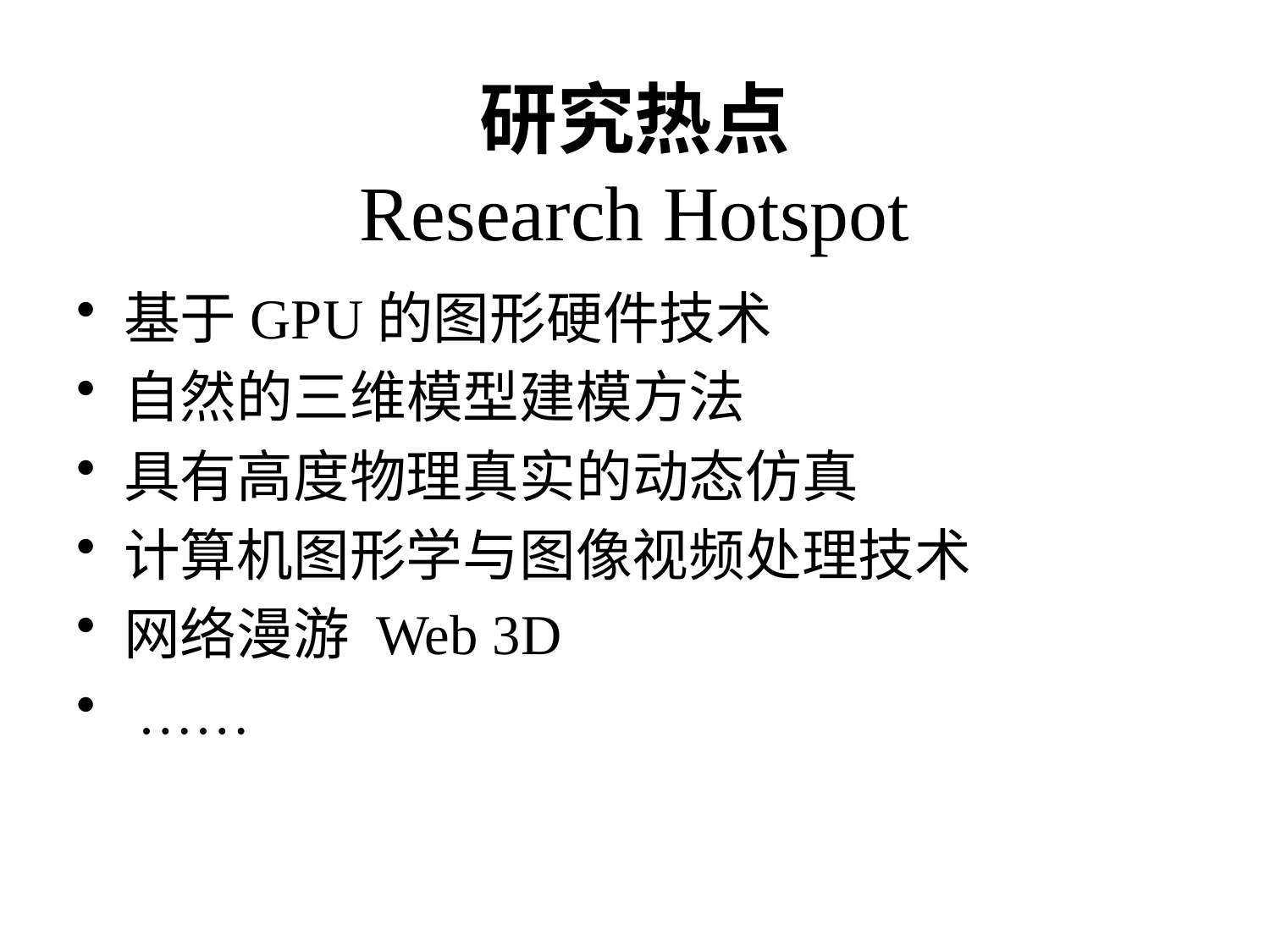

# 研究热点 Research Hotspot
基于GPU的图形硬件技术
自然的三维模型建模方法
具有高度物理真实的动态仿真
计算机图形学与图像视频处理技术
网络漫游 Web 3D
 ……